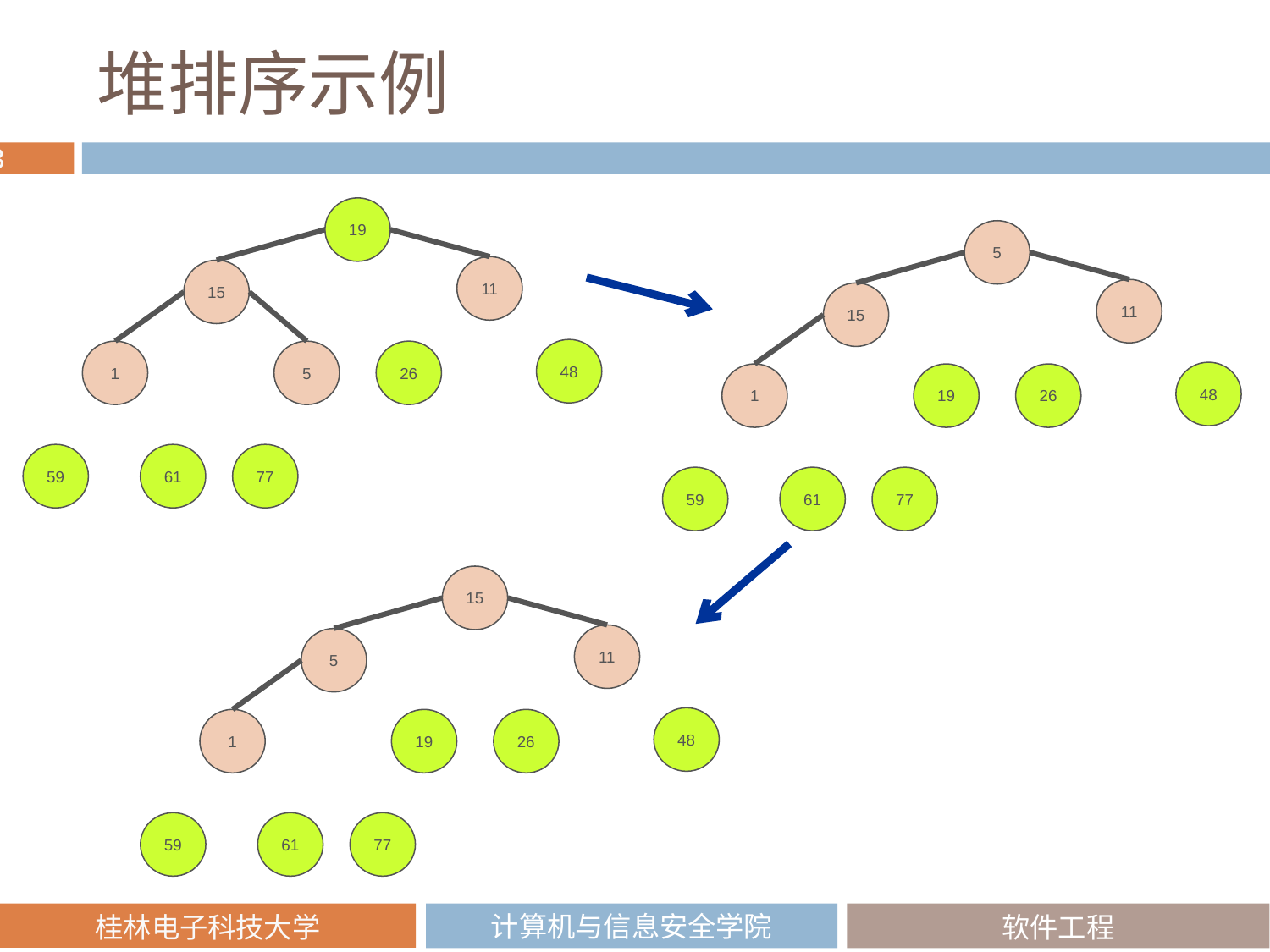

# 堆排序示例
19
5
11
15
11
15
48
1
26
5
48
1
26
19
59
61
77
59
61
77
15
11
5
48
1
26
19
59
61
77